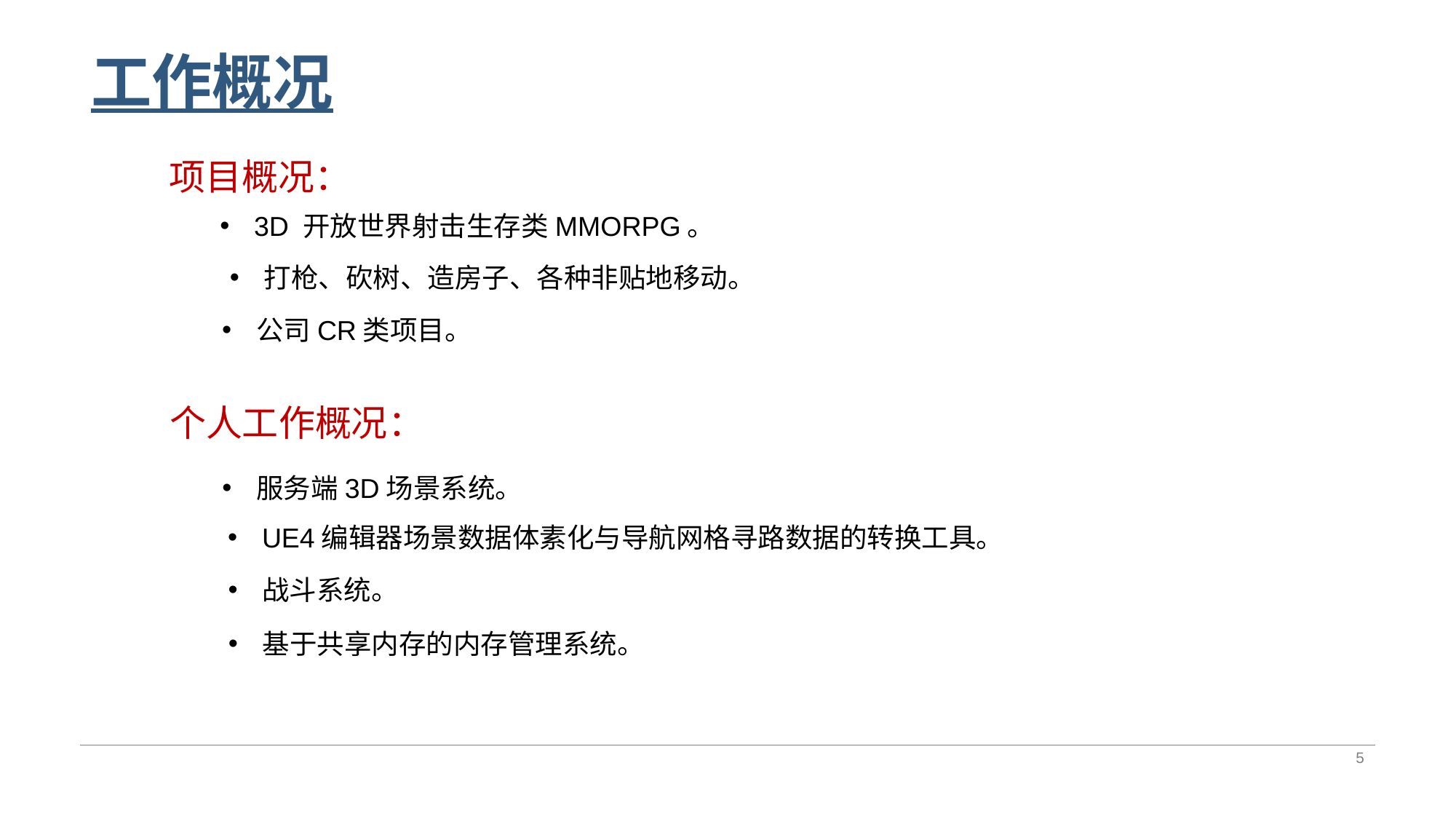

# 工作概况
项目概况：
3D 开放世界射击生存类MMORPG。
打枪、砍树、造房子、各种非贴地移动。
公司CR类项目。
个人工作概况：
服务端3D场景系统。
UE4编辑器场景数据体素化与导航网格寻路数据的转换工具。
战斗系统。
基于共享内存的内存管理系统。
5